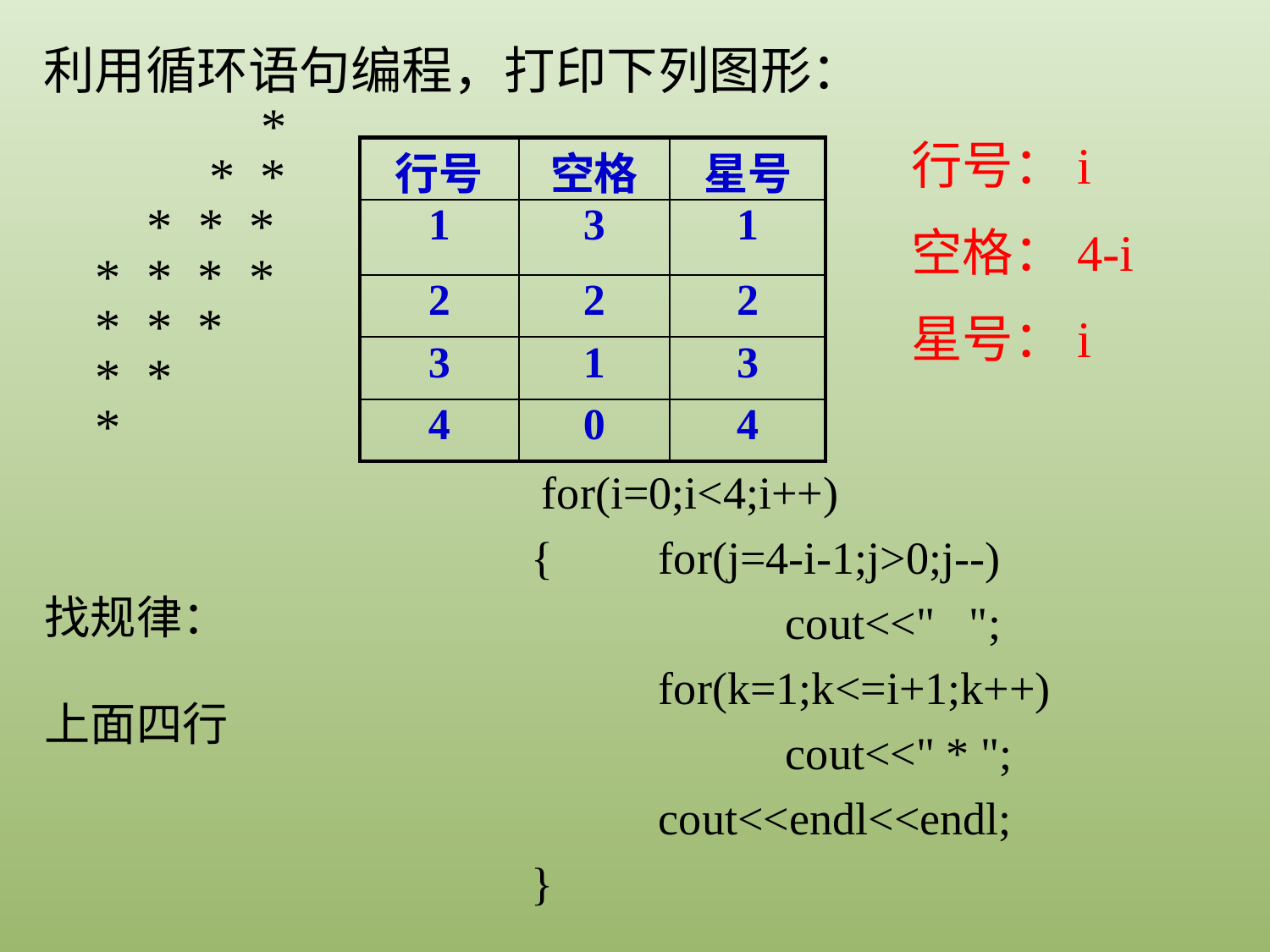

利用循环语句编程，打印下列图形：
	       *
	   *  *
        *  *  *
    *  *  *  *
    *  *  *
    *  *
    *
行号：i
空格：4-i
星号：i
| 行号 | 空格 | 星号 |
| --- | --- | --- |
| 1 | 3 | 1 |
| 2 | 2 | 2 |
| 3 | 1 | 3 |
| 4 | 0 | 4 |
            for(i=0;i<4;i++)
	{	for(j=4-i-1;j>0;j--)
			cout<<"   ";
		for(k=1;k<=i+1;k++)
			cout<<" * ";
		cout<<endl<<endl;
	}
找规律：
上面四行
158